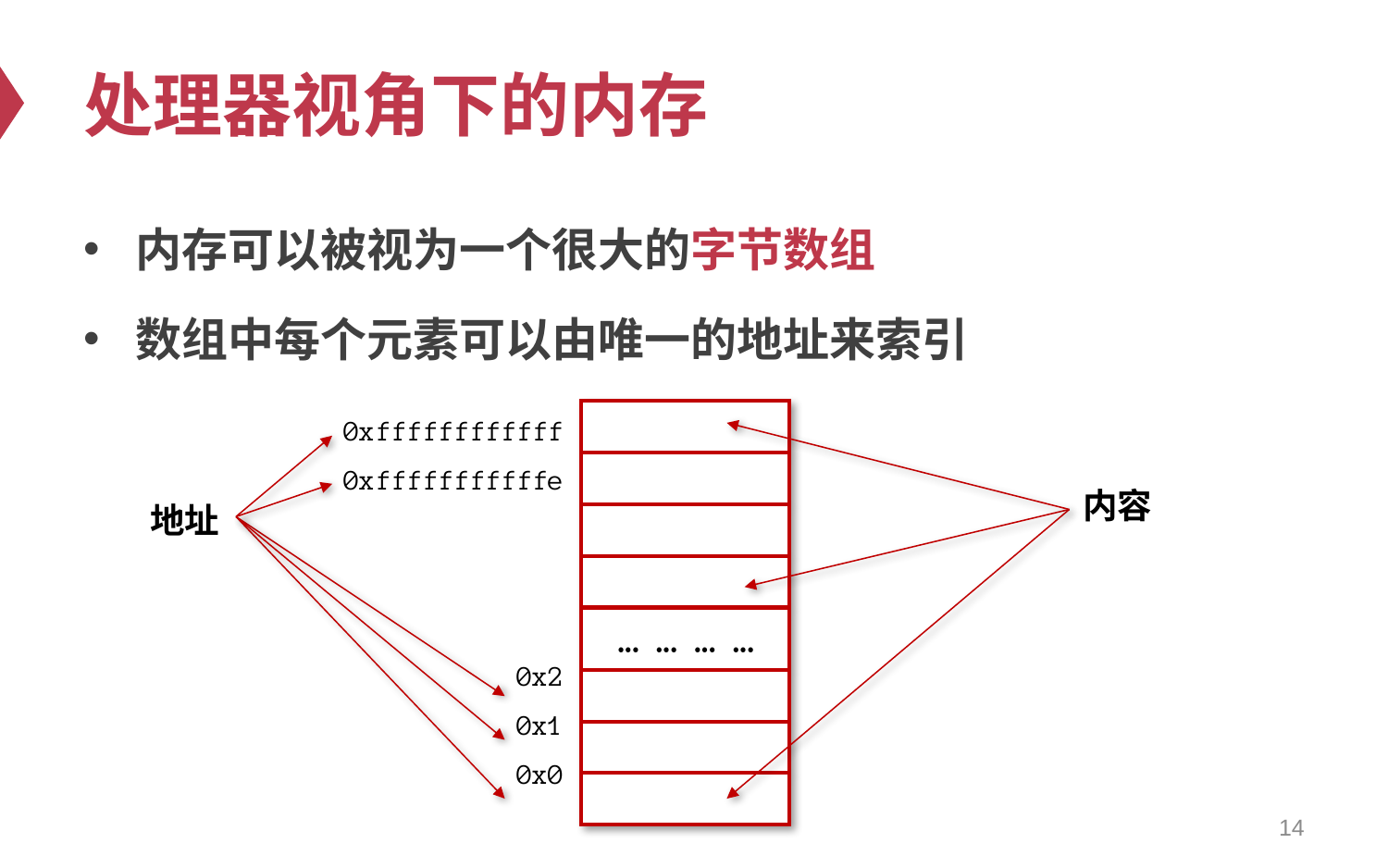

# 处理器视角下的内存
内存可以被视为一个很大的字节数组
数组中每个元素可以由唯一的地址来索引
|  |
| --- |
|  |
|  |
|  |
| … … … … |
|  |
|  |
|  |
0xffffffffffff
0xfffffffffffe

0x2
0x1
0x0

内容

地址

14